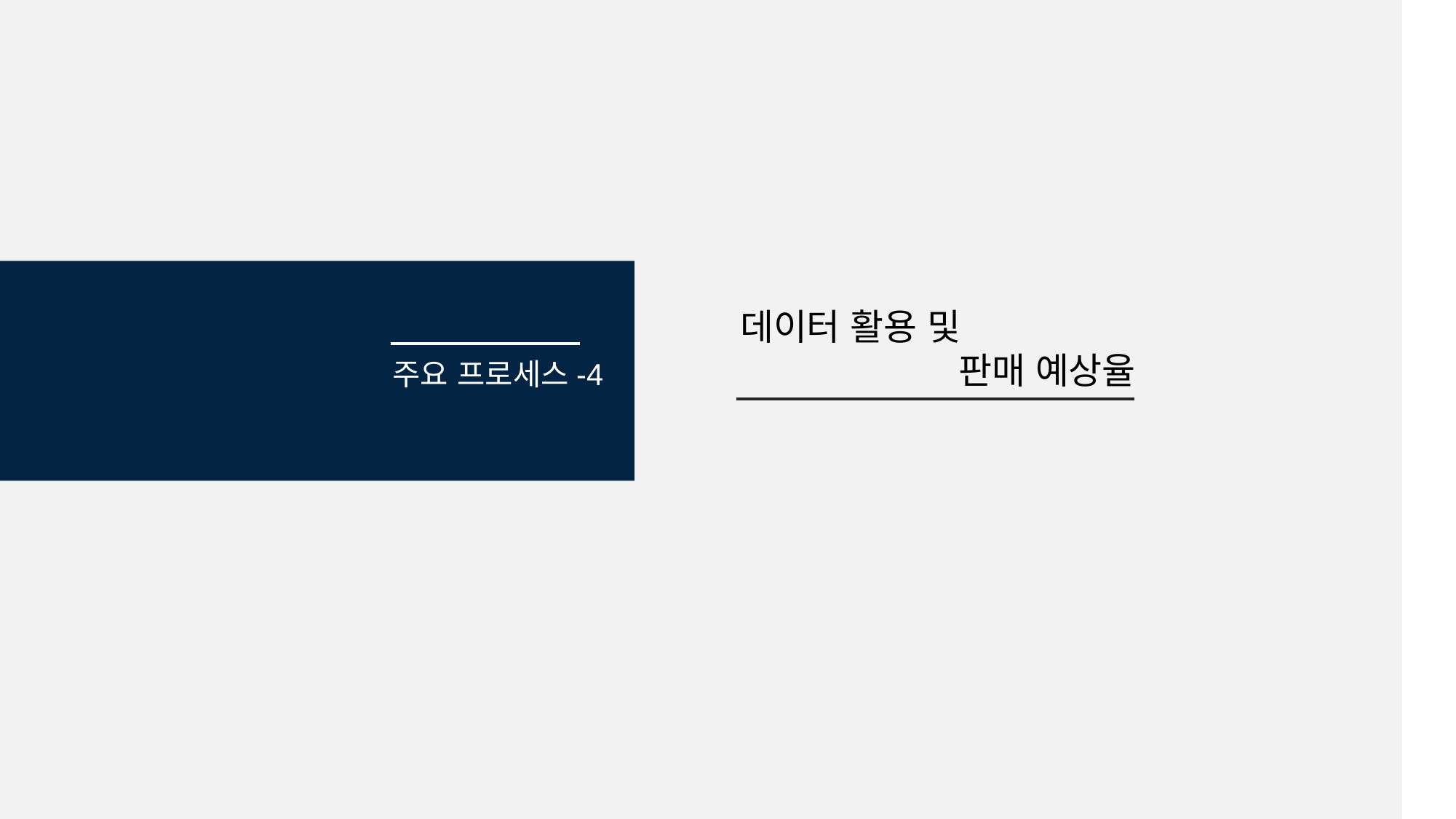

데이터 활용 및
		판매 예상율
주요 프로세스-4